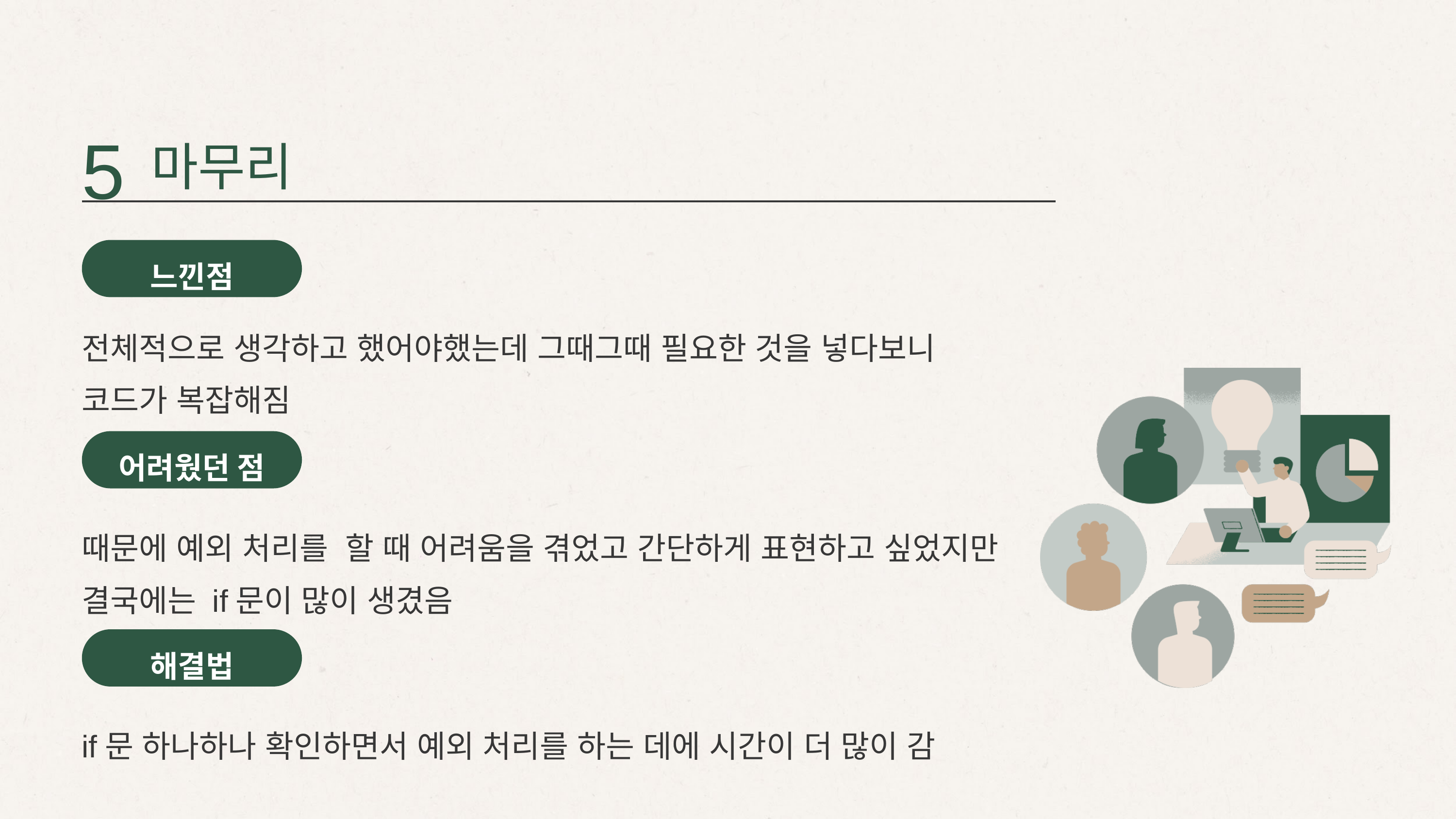

5
마무리

느낀점
전체적으로 생각하고 했어야했는데 그때그때 필요한 것을 넣다보니
코드가 복잡해짐

어려웠던 점

때문에 예외 처리를  할 때 어려움을 겪었고 간단하게 표현하고 싶었지만 결국에는 if문이 많이 생겼음

해결법
if문 하나하나 확인하면서 예외 처리를 하는 데에 시간이 더 많이 감